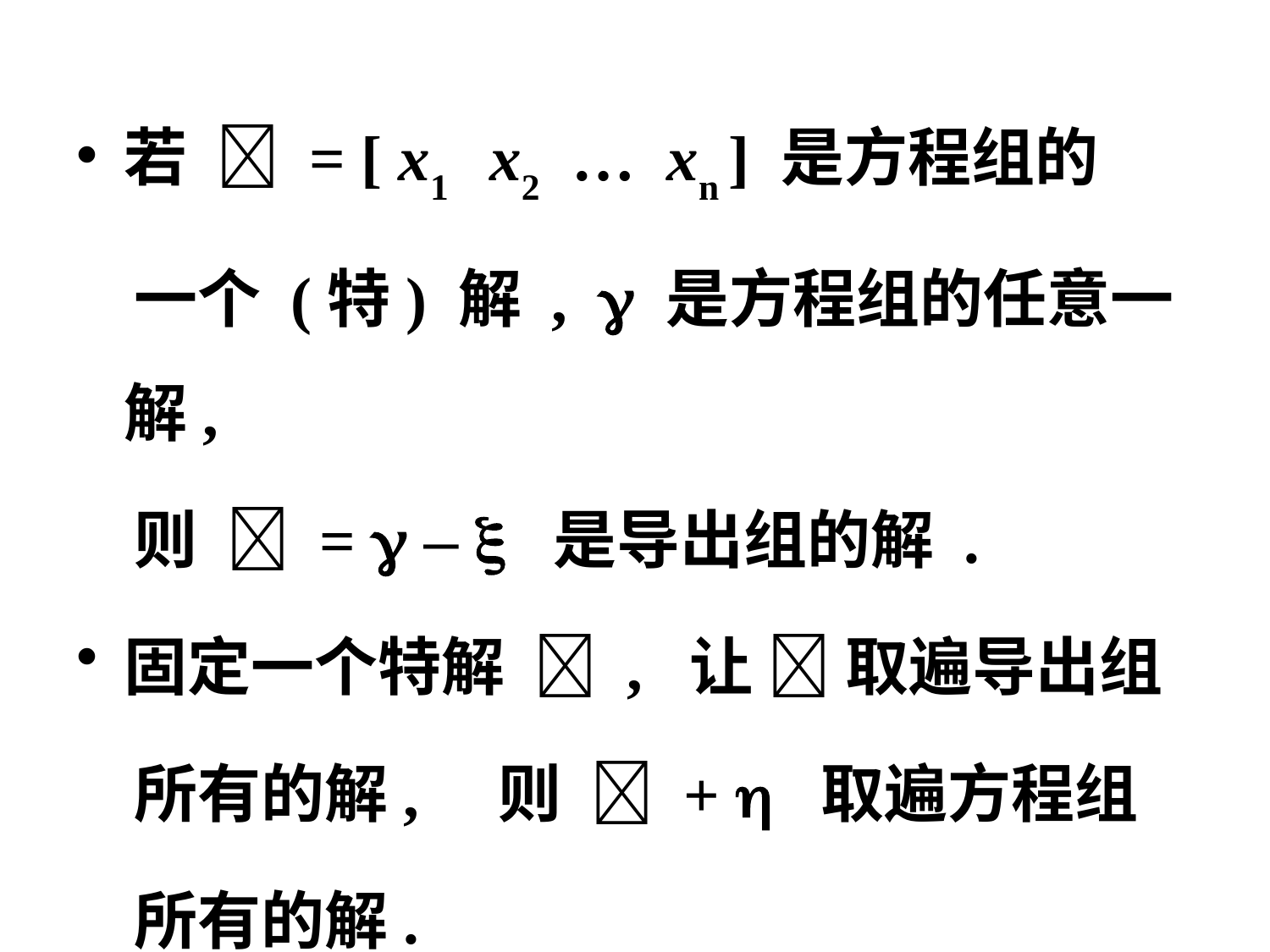

若  ξ = [ x1   x2  …  xn ] 是方程组的
   一个 (特) 解 ,  γ 是方程组的任意一解,
   则  η = γ – ξ  是导出组的解 .
固定一个特解  ξ ,  让 η 取遍导出组
   所有的解,    则  ξ + η  取遍方程组
   所有的解.